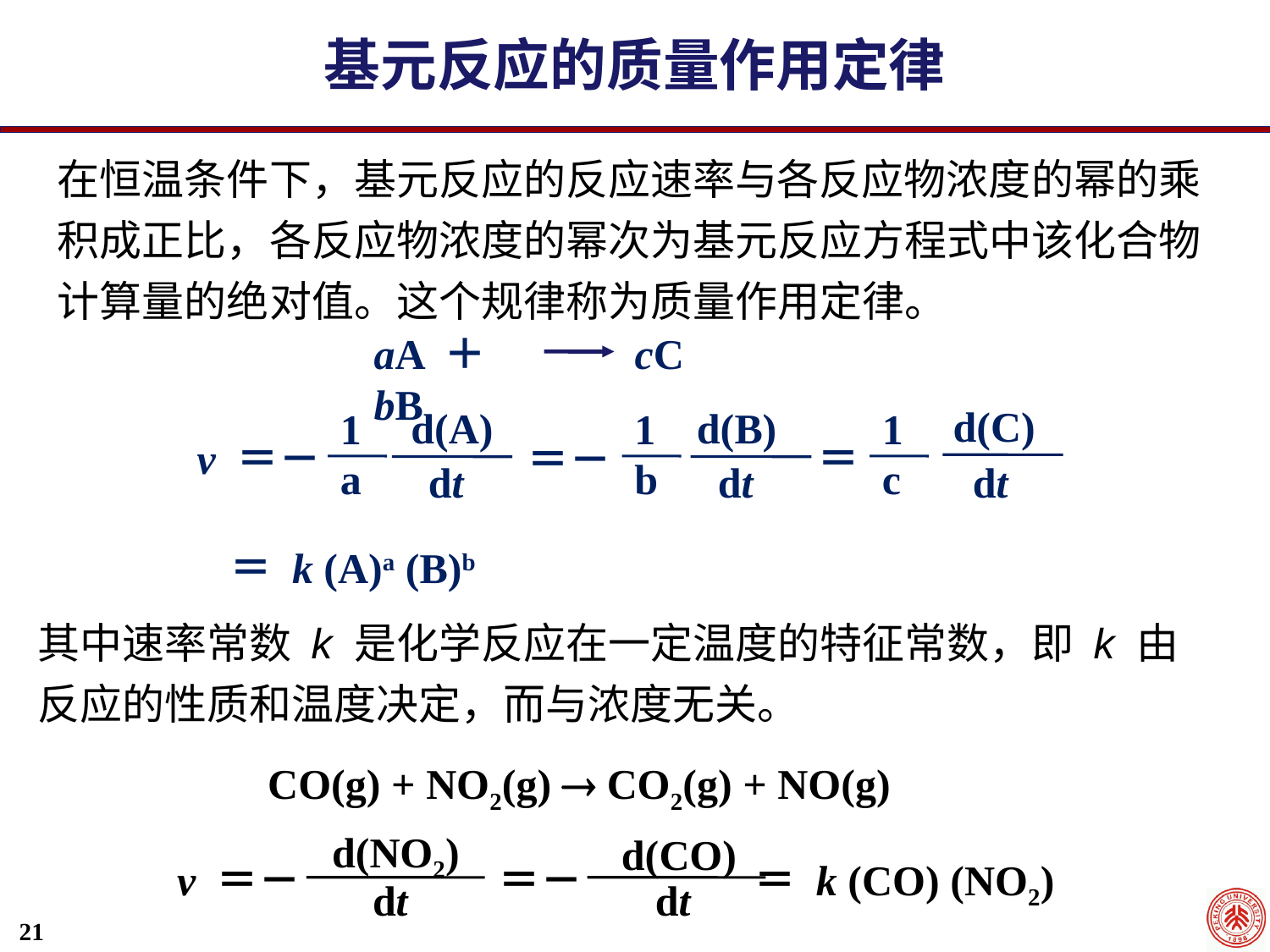

基元反应的质量作用定律

在恒温条件下，基元反应的反应速率与各反应物浓度的幂的乘积成正比，各反应物浓度的幂次为基元反应方程式中该化合物计算量的绝对值。这个规律称为质量作用定律。
aA ＋ bB
cC

d(C)
d(A)
d(B)
1
1
1
v ＝－
＝
   ＝－
a
b
c
  dt
  dt
  dt

   ＝ k (A)a (B)b
其中速率常数 k 是化学反应在一定温度的特征常数，即 k 由反应的性质和温度决定，而与浓度无关。
CO(g) + NO2(g) → CO2(g) + NO(g)
d(NO2)
d(CO)
v ＝－
   ＝－                  ＝ k (CO) (NO2)
  dt
  dt

21